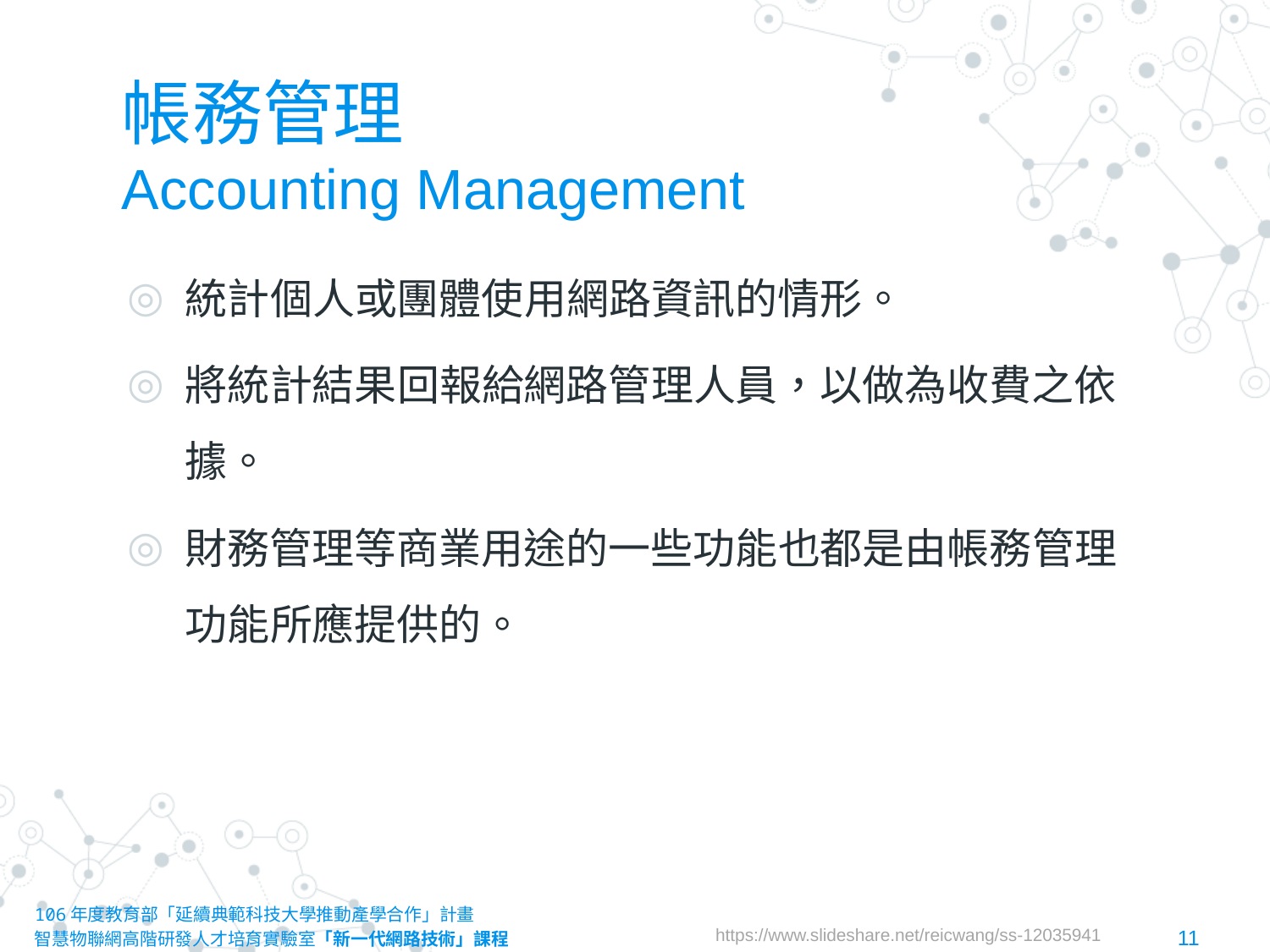

# 帳務管理 Accounting Management
統計個人或團體使用網路資訊的情形。
將統計結果回報給網路管理人員，以做為收費之依據。
財務管理等商業用途的一些功能也都是由帳務管理功能所應提供的。
106年度教育部「延續典範科技大學推動產學合作」計畫
智慧物聯網高階研發人才培育實驗室「新一代網路技術」課程						11
https://www.slideshare.net/reicwang/ss-12035941